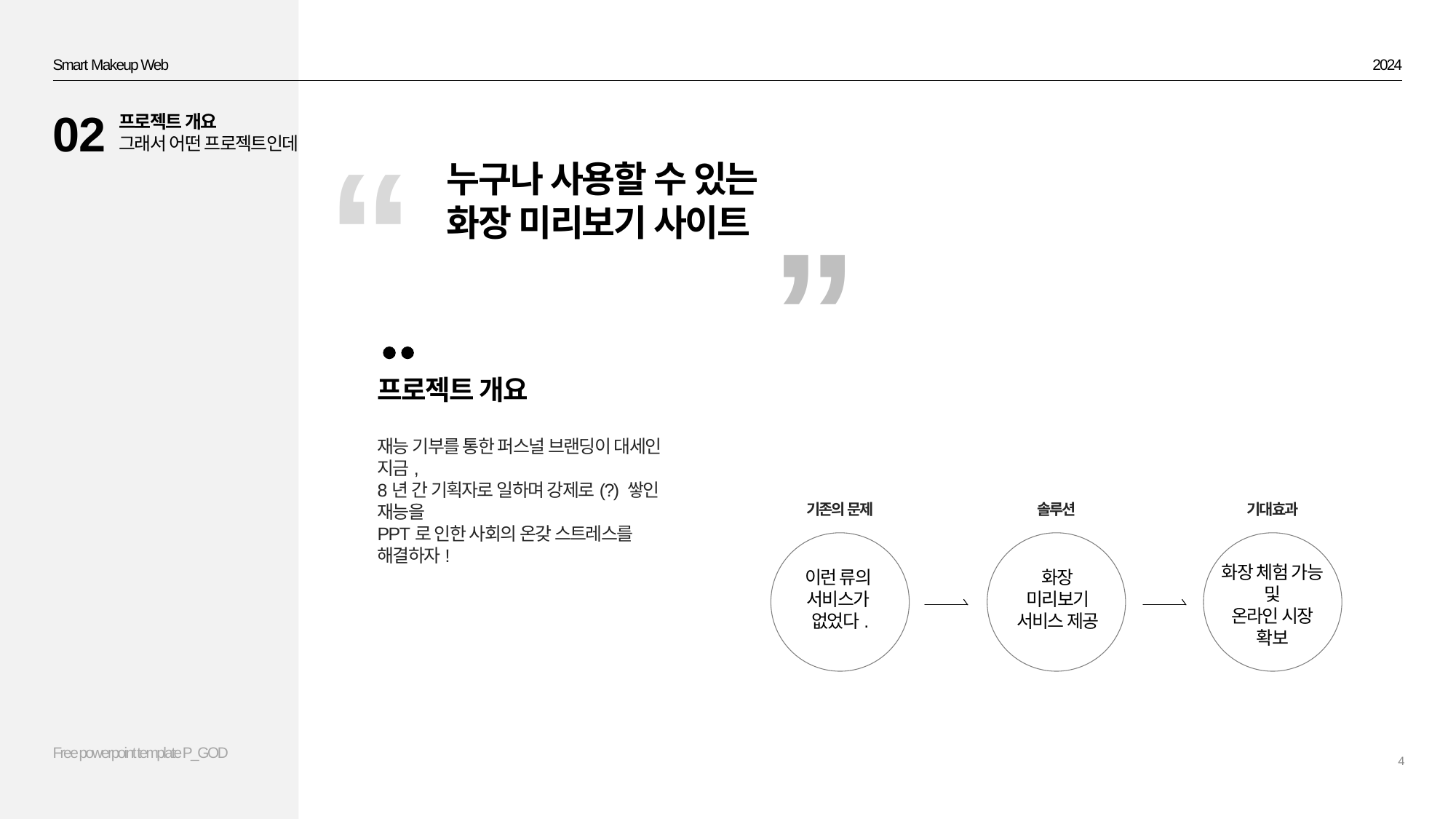

Smart Makeup Web
2024
02
프로젝트 개요
그래서 어떤 프로젝트인데
“
누구나 사용할 수 있는
화장 미리보기 사이트
”

프로젝트 개요
재능 기부를 통한 퍼스널 브랜딩이 대세인 지금,
8년 간 기획자로 일하며 강제로(?) 쌓인 재능을
PPT로 인한 사회의 온갖 스트레스를 해결하자!
기존의 문제

이런 류의
서비스가
없었다.
솔루션

화장
미리보기
서비스 제공
기대효과

화장 체험 가능
및
온라인 시장
확보
4
Free powerpoint template P_GOD